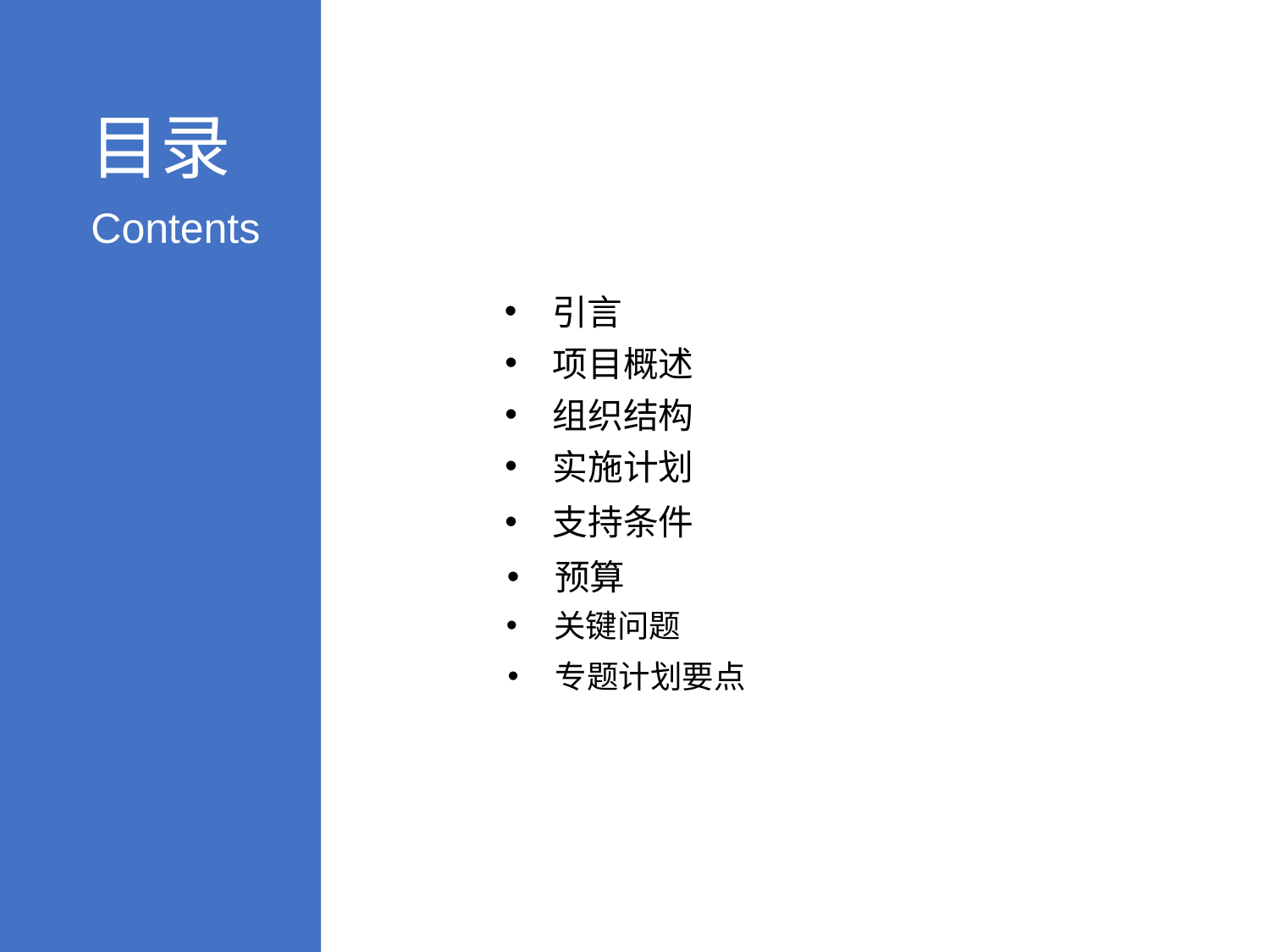

目录
Contents
引言
项目概述
组织结构
实施计划
支持条件
预算
关键问题
专题计划要点